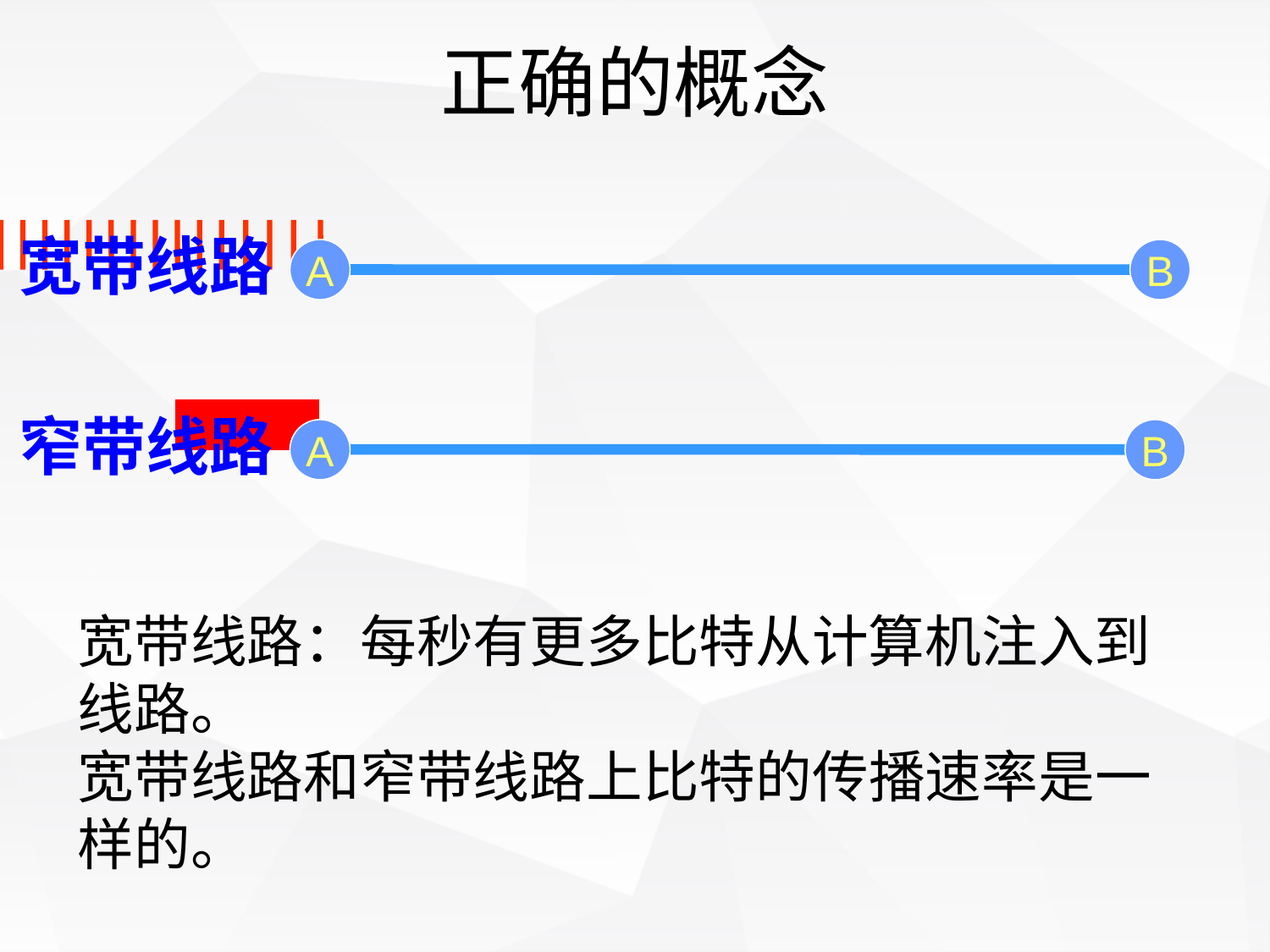

正确的概念

宽带线路
A
B

窄带线路
A
B

宽带线路：每秒有更多比特从计算机注入到线路。
宽带线路和窄带线路上比特的传播速率是一样的。